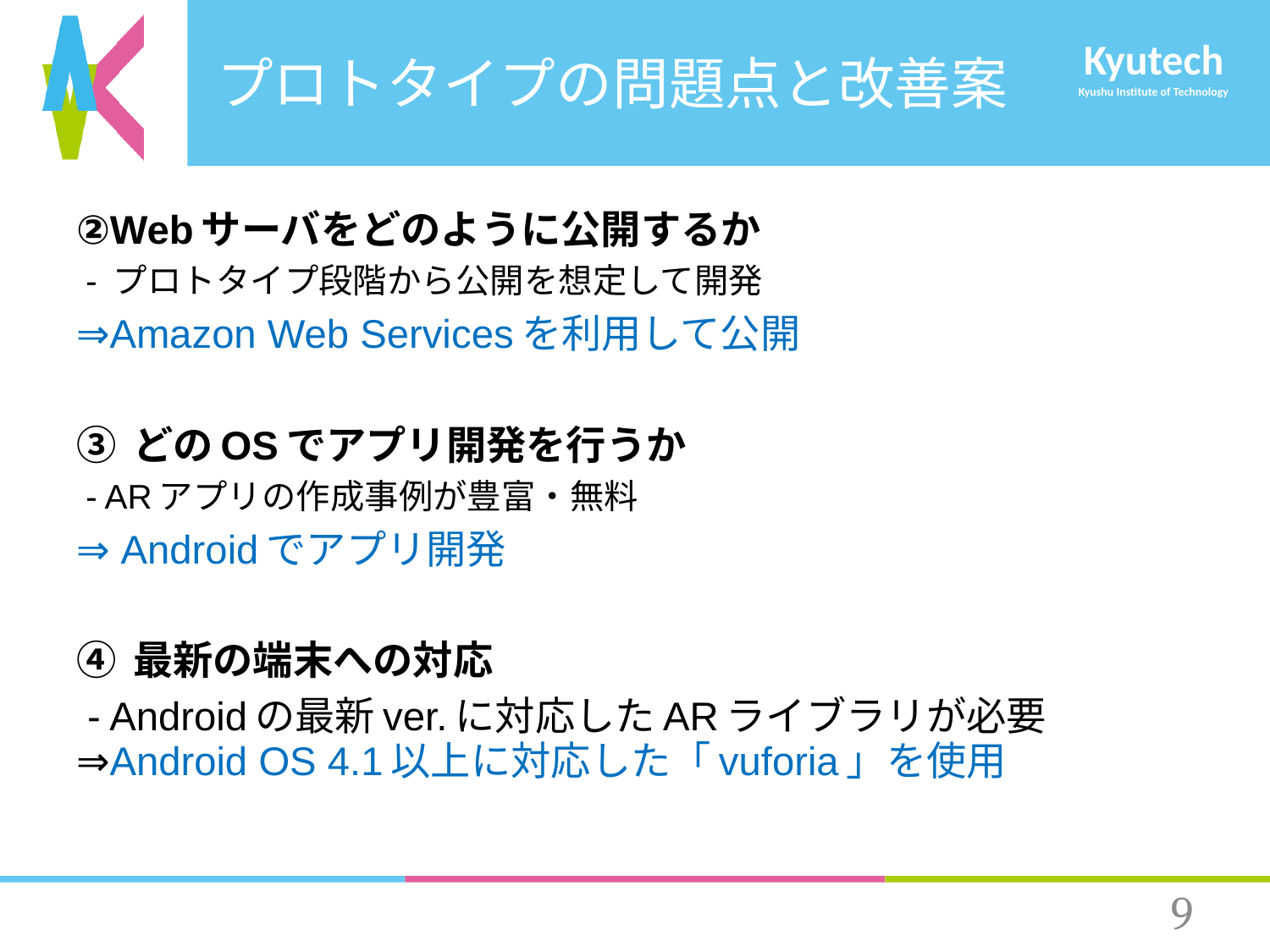

# プロトタイプの問題点と改善案
②Webサーバをどのように公開するか
 - プロトタイプ段階から公開を想定して開発
⇒Amazon Web Servicesを利用して公開

③ どのOSでアプリ開発を行うか
 - ARアプリの作成事例が豊富・無料
⇒ Androidでアプリ開発

④ 最新の端末への対応
 - Androidの最新ver.に対応したARライブラリが必要

⇒Android OS 4.1以上に対応した「vuforia」を使用

9